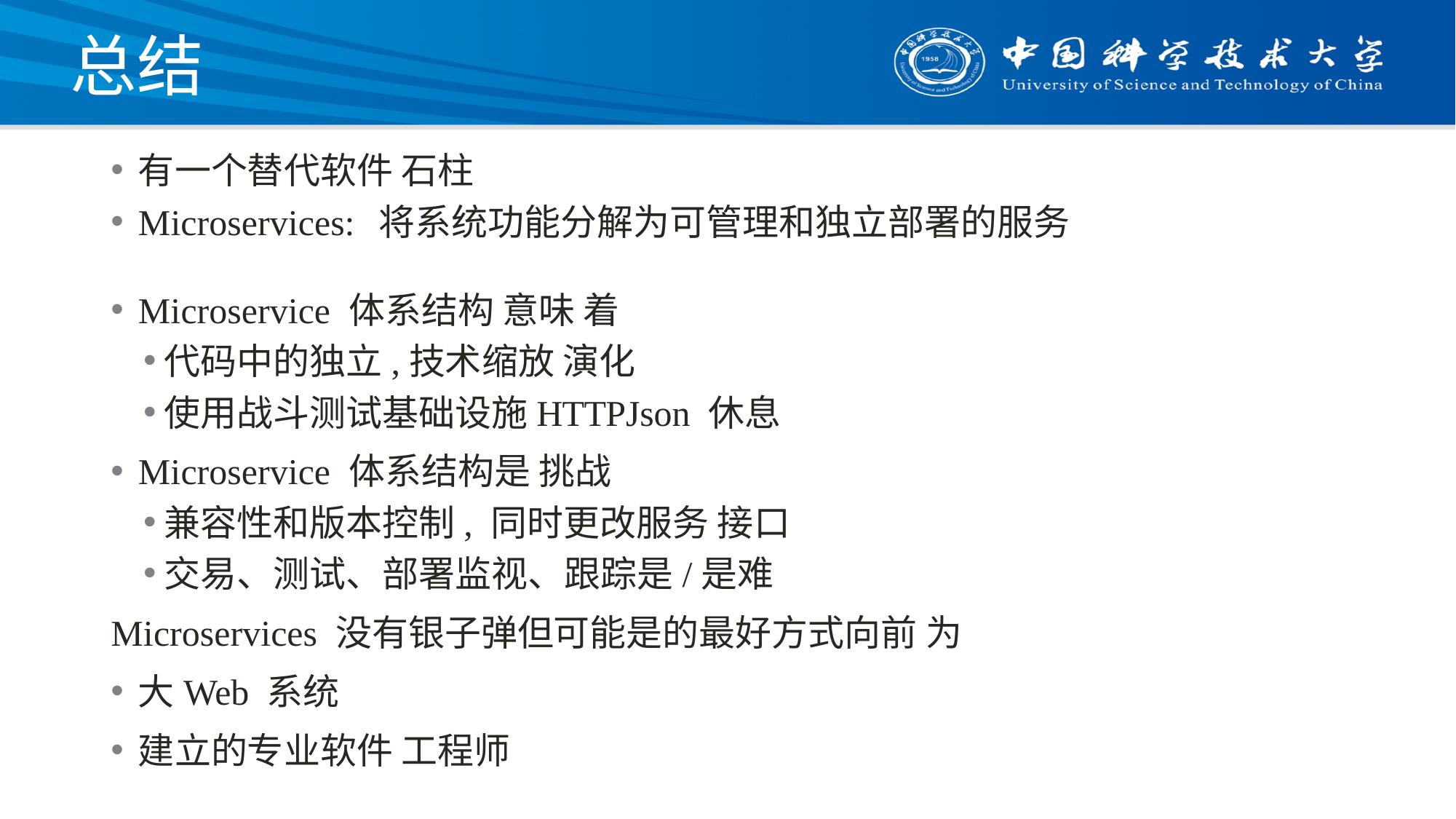

# 总结
有一个替代软件 石柱
Microservices:
将系统功能分解为可管理和独立部署的服务
Microservice 体系结构 意味 着
代码中的独立,技术缩放 演化
使用战斗测试基础设施HTTPJson 休息
Microservice 体系结构是 挑战
兼容性和版本控制, 同时更改服务 接口
交易、测试、部署监视、跟踪是/是难
Microservices 没有银子弹但可能是的最好方式向前 为
大Web 系统
建立的专业软件 工程师